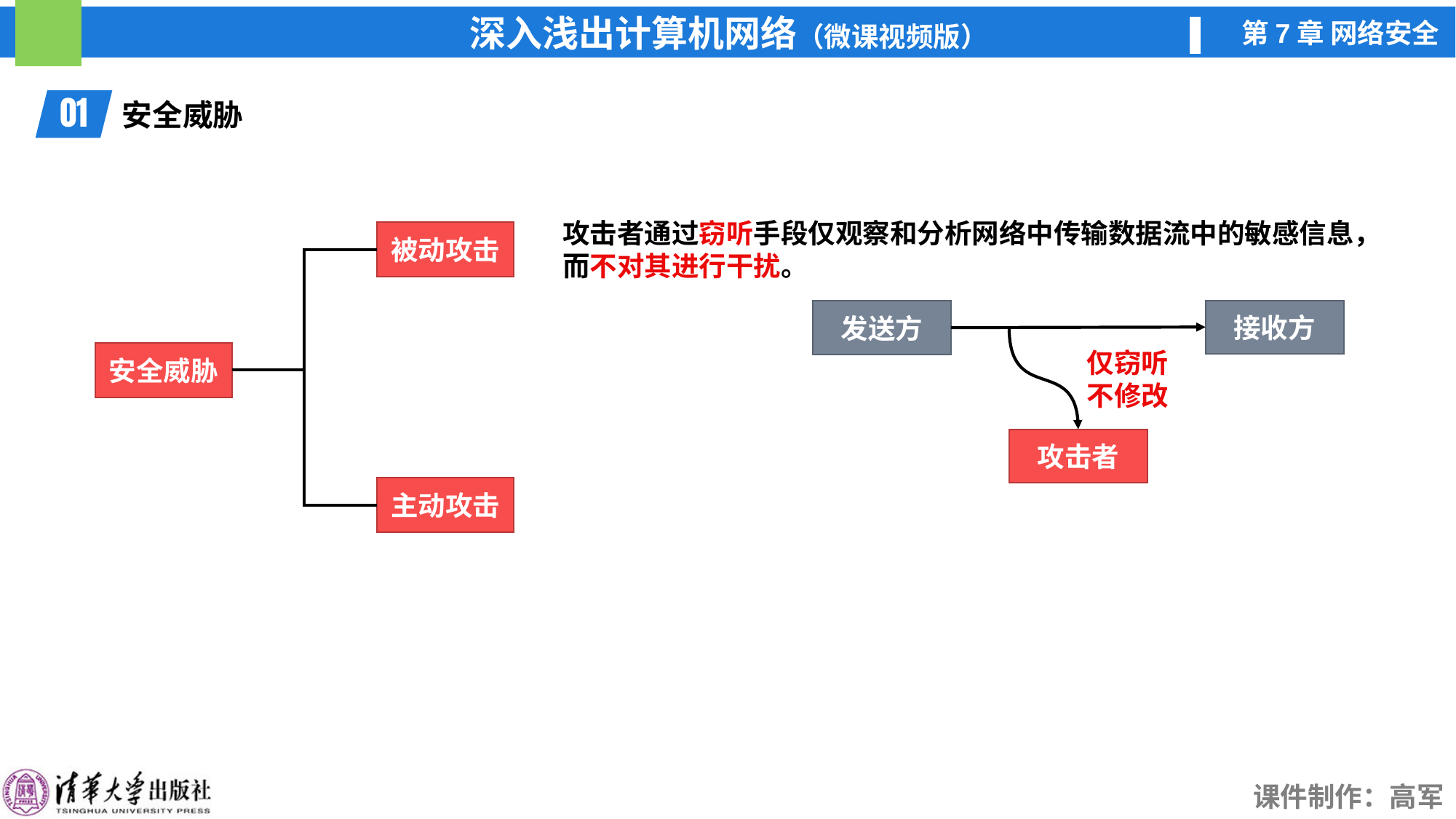

01
安全威胁
攻击者通过窃听手段仅观察和分析网络中传输数据流中的敏感信息，而不对其进行干扰。
被动攻击
接收方
发送方
仅窃听
不修改
安全威胁
攻击者
主动攻击